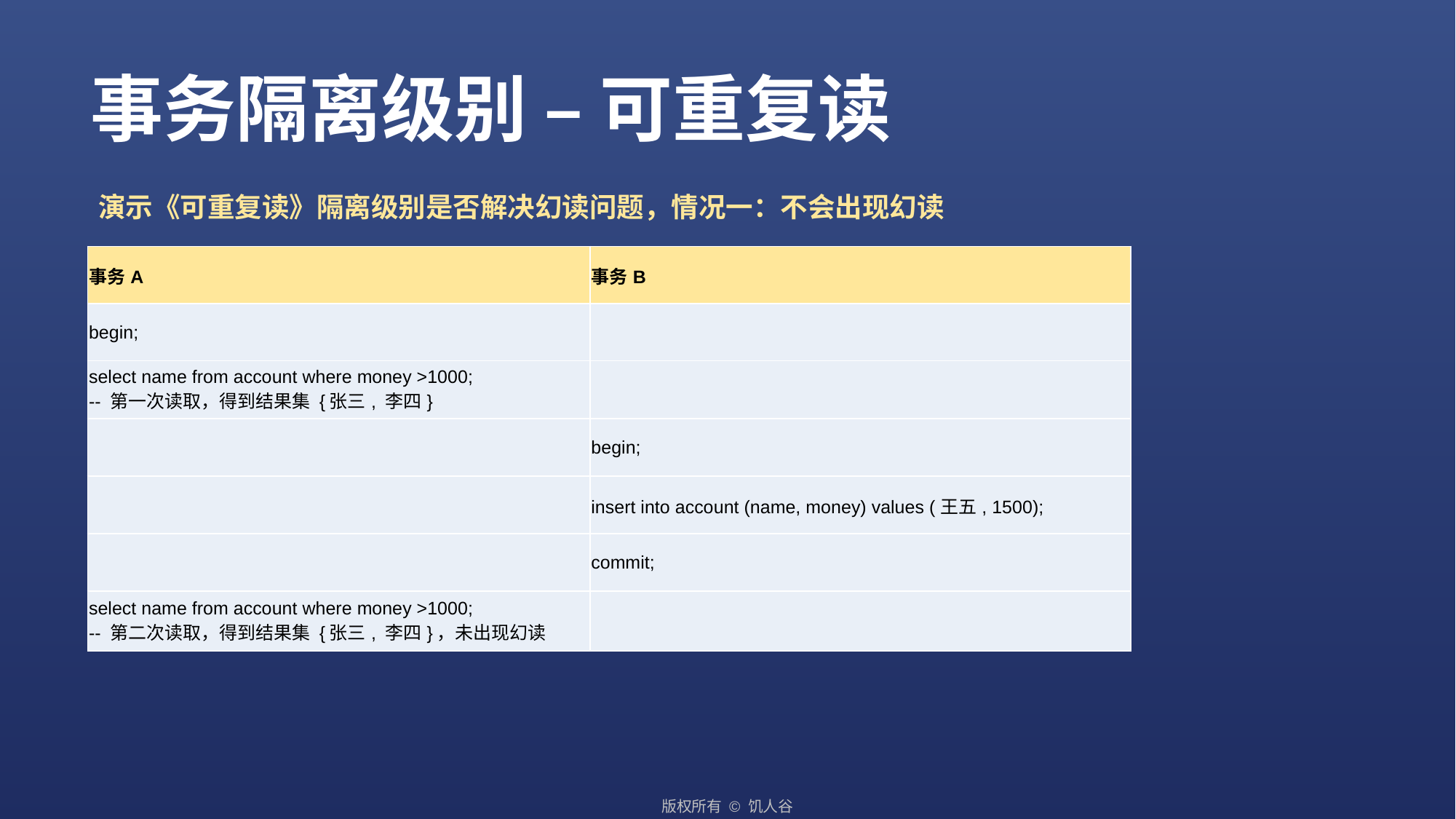

事务隔离级别 – 可重复读
演示《可重复读》隔离级别是否解决幻读问题，情况一：不会出现幻读
| 事务A | 事务B |
| --- | --- |
| begin; |  |
| select name from account where money >1000; -- 第一次读取，得到结果集 {张三, 李四} |  |
|  | begin; |
|  | insert into account (name, money) values (王五, 1500); |
|  | commit; |
| select name from account where money >1000; -- 第二次读取，得到结果集 {张三, 李四}，未出现幻读 |  |